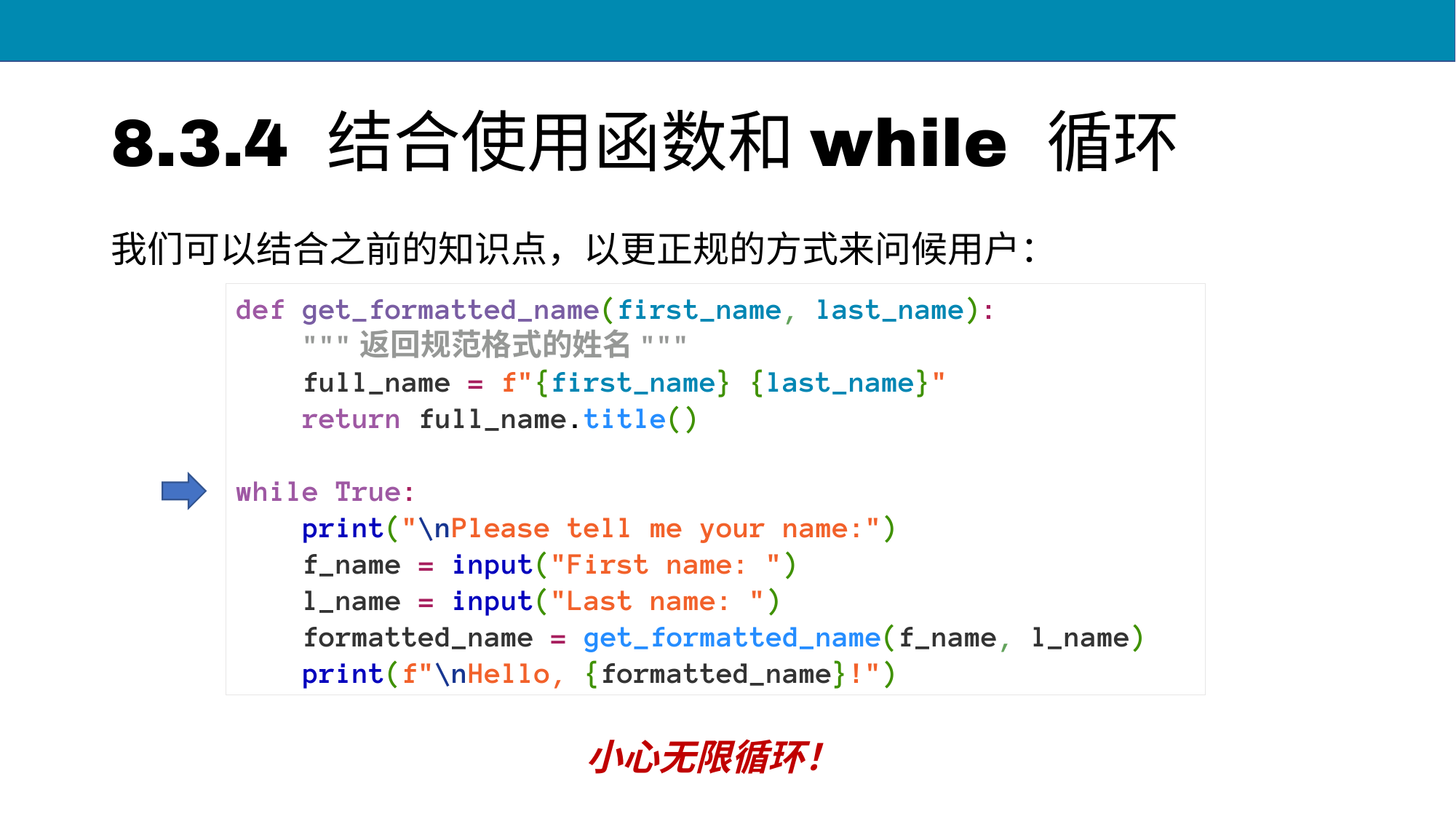

# 8.3.4 结合使用函数和while 循环
我们可以结合之前的知识点，以更正规的方式来问候用户：
def get_formatted_name(first_name, last_name):
    """返回规范格式的姓名"""
    full_name = f"{first_name} {last_name}"
    return full_name.title()
while True:
    print("\nPlease tell me your name:")
    f_name = input("First name: ")
    l_name = input("Last name: ")
    formatted_name = get_formatted_name(f_name, l_name)
    print(f"\nHello, {formatted_name}!")

小心无限循环！